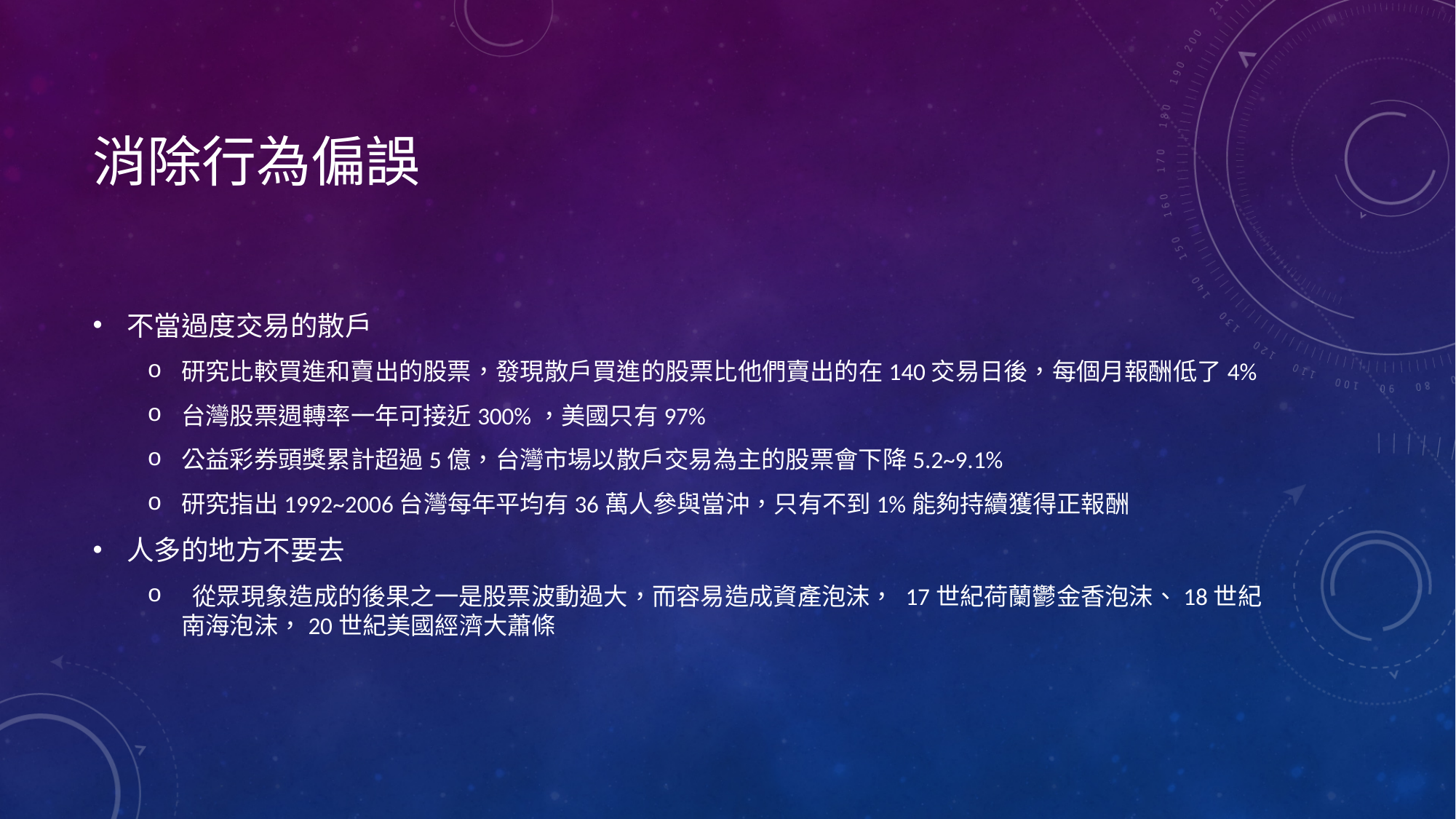

# 消除行為偏誤
不當過度交易的散戶
研究比較買進和賣出的股票，發現散戶買進的股票比他們賣出的在140交易日後，每個月報酬低了4%
台灣股票週轉率一年可接近300%，美國只有97%
公益彩券頭獎累計超過5億，台灣市場以散戶交易為主的股票會下降5.2~9.1%
研究指出1992~2006台灣每年平均有36萬人參與當沖，只有不到1%能夠持續獲得正報酬
人多的地方不要去
 從眾現象造成的後果之一是股票波動過大，而容易造成資產泡沫， 17世紀荷蘭鬱金香泡沫、18世紀南海泡沫，20世紀美國經濟大蕭條